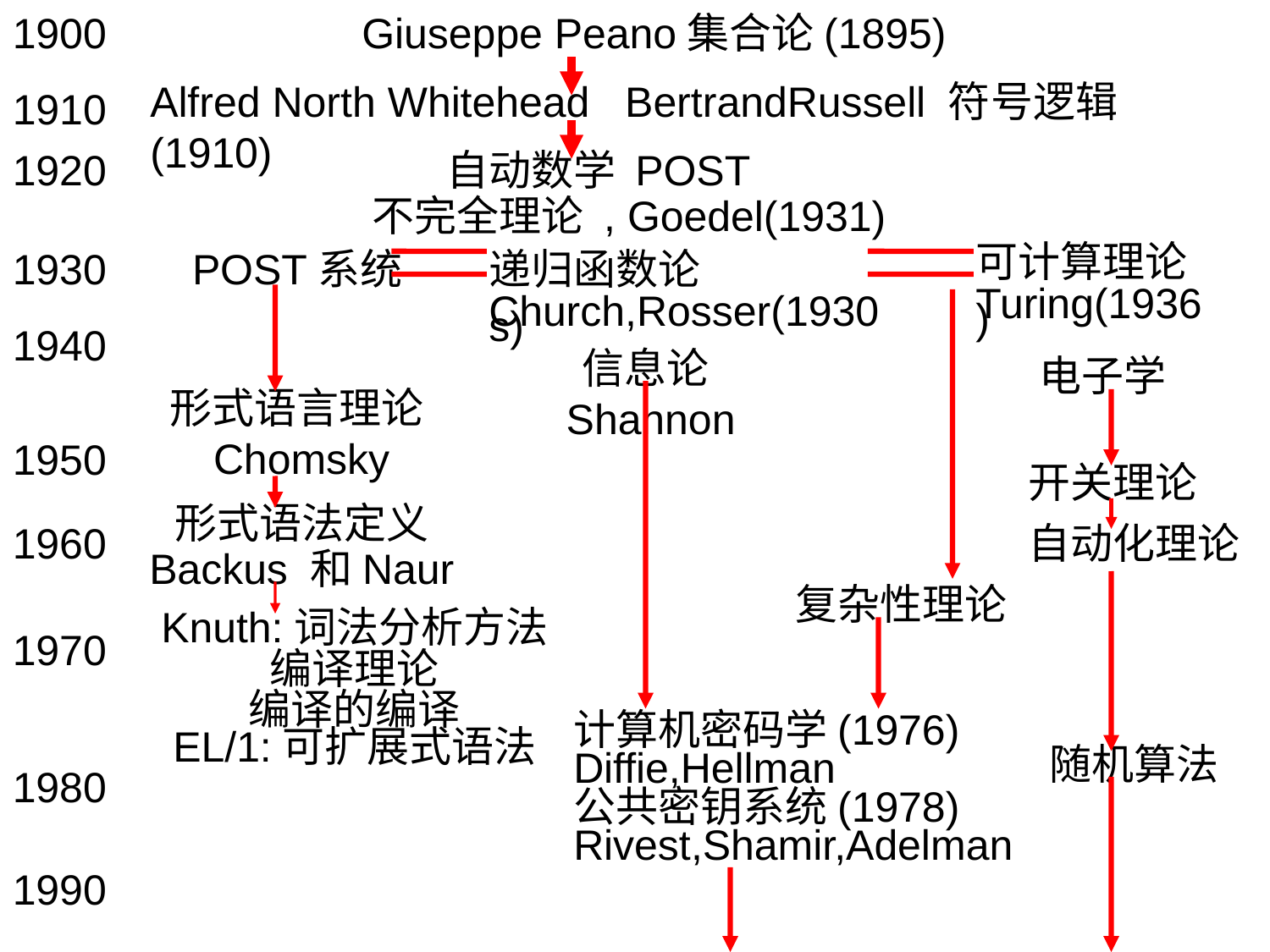

1900
Giuseppe Peano集合论(1895)

Alfred North Whitehead   BertrandRussell 符号逻辑(1910)
1910

1920
自动数学 POST
不完全理论 , Goedel(1931)
可计算理论
Turing(1936)
1930
POST系统
递归函数论
Church,Rosser(1930s)

1940
信息论Shannon
电子学
形式语言理论  Chomsky

1950
开关理论

形式语法定义
Backus 和Naur
1960
自动化理论
复杂性理论

Knuth:词法分析方法
编译理论
编译的编译
EL/1:可扩展式语法
1970

计算机密码学(1976)
Diffie,Hellman
公共密钥系统(1978)
Rivest,Shamir,Adelman
随机算法
1980

1990